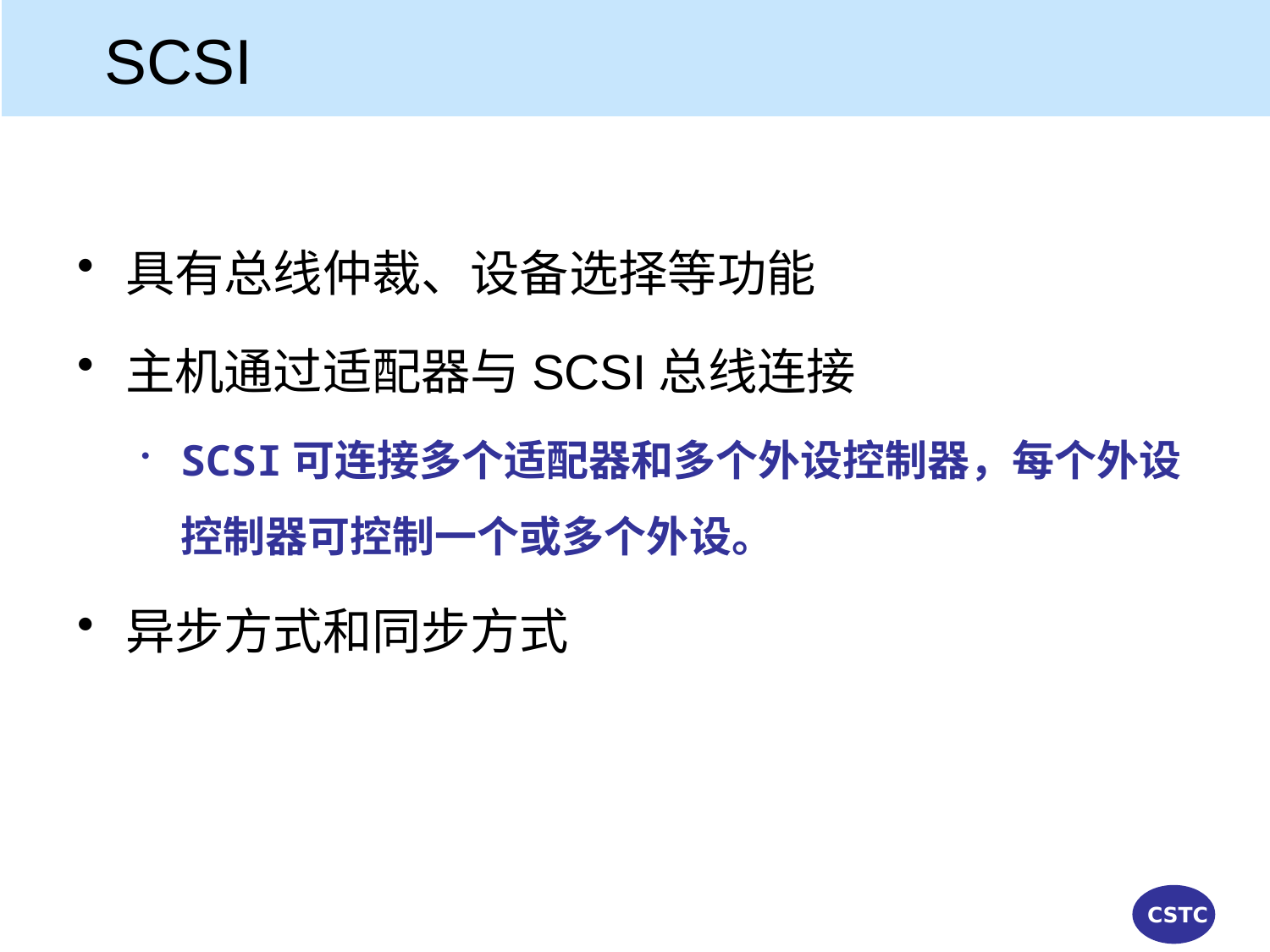

# SCSI
具有总线仲裁、设备选择等功能
主机通过适配器与SCSI总线连接
SCSI可连接多个适配器和多个外设控制器，每个外设控制器可控制一个或多个外设。
异步方式和同步方式